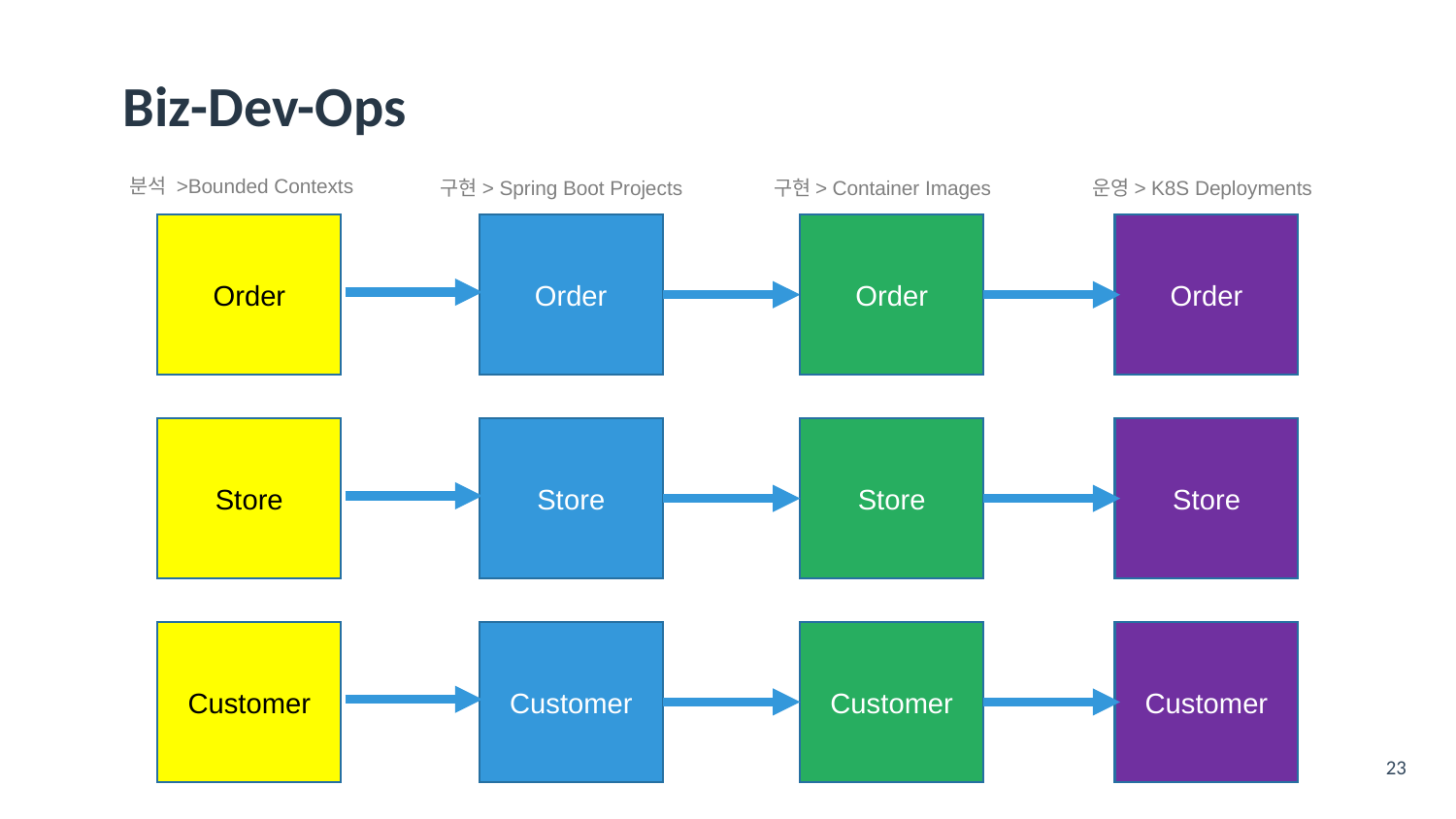

# Biz-Dev-Ops
분석 >Bounded Contexts
구현> Spring Boot Projects
구현> Container Images
운영> K8S Deployments
Order
Order
Order
Order
Store
Store
Store
Store
Customer
Customer
Customer
Customer